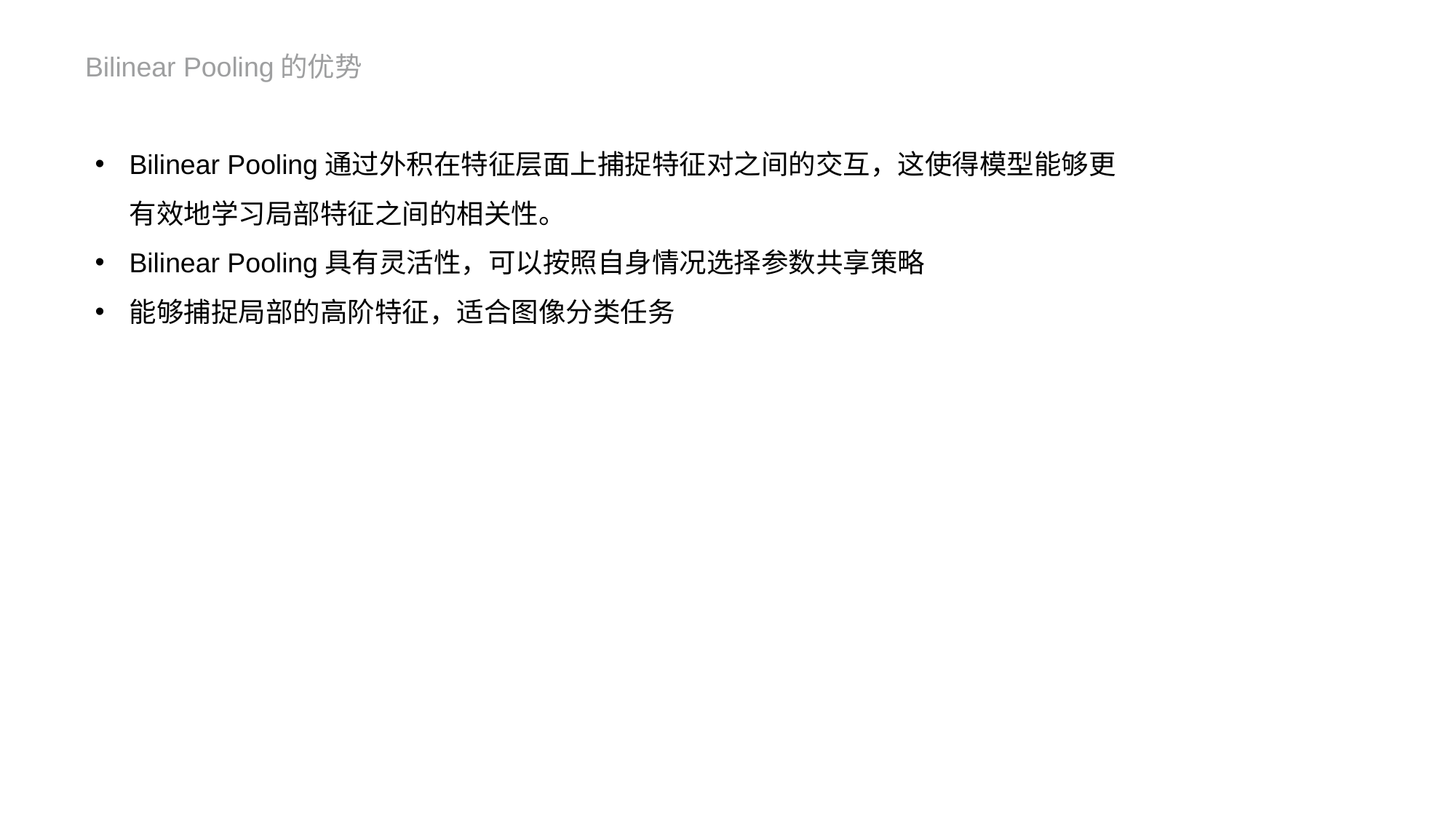

Bilinear Pooling的优势
Bilinear Pooling通过外积在特征层面上捕捉特征对之间的交互，这使得模型能够更有效地学习局部特征之间的相关性。
Bilinear Pooling具有灵活性，可以按照自身情况选择参数共享策略
能够捕捉局部的高阶特征，适合图像分类任务